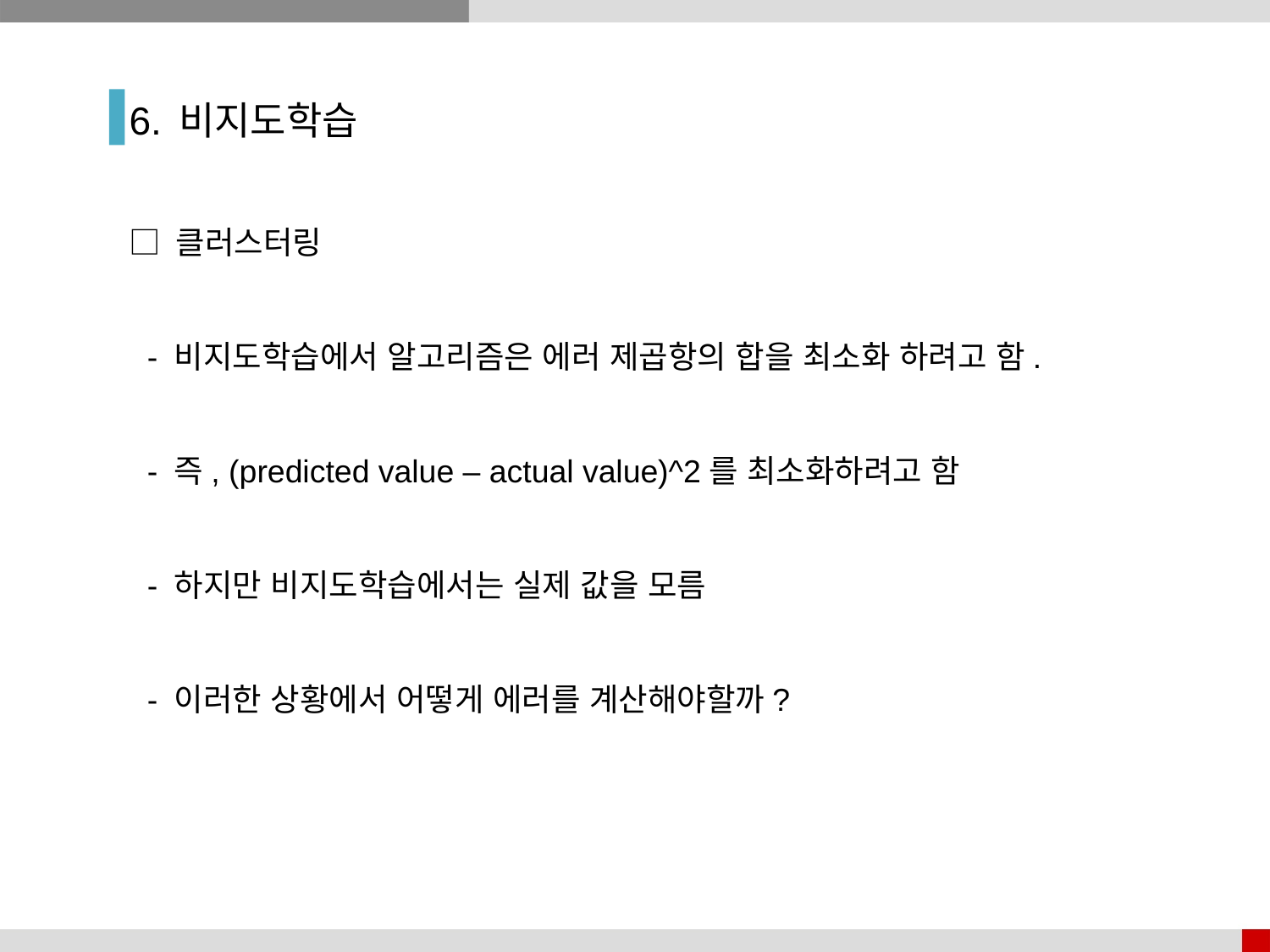

6. 비지도학습

□ 클러스터링

  - 비지도학습에서 알고리즘은 에러 제곱항의 합을 최소화 하려고 함.

  - 즉, (predicted value – actual value)^2를 최소화하려고 함

  - 하지만 비지도학습에서는 실제 값을 모름

  - 이러한 상황에서 어떻게 에러를 계산해야할까?